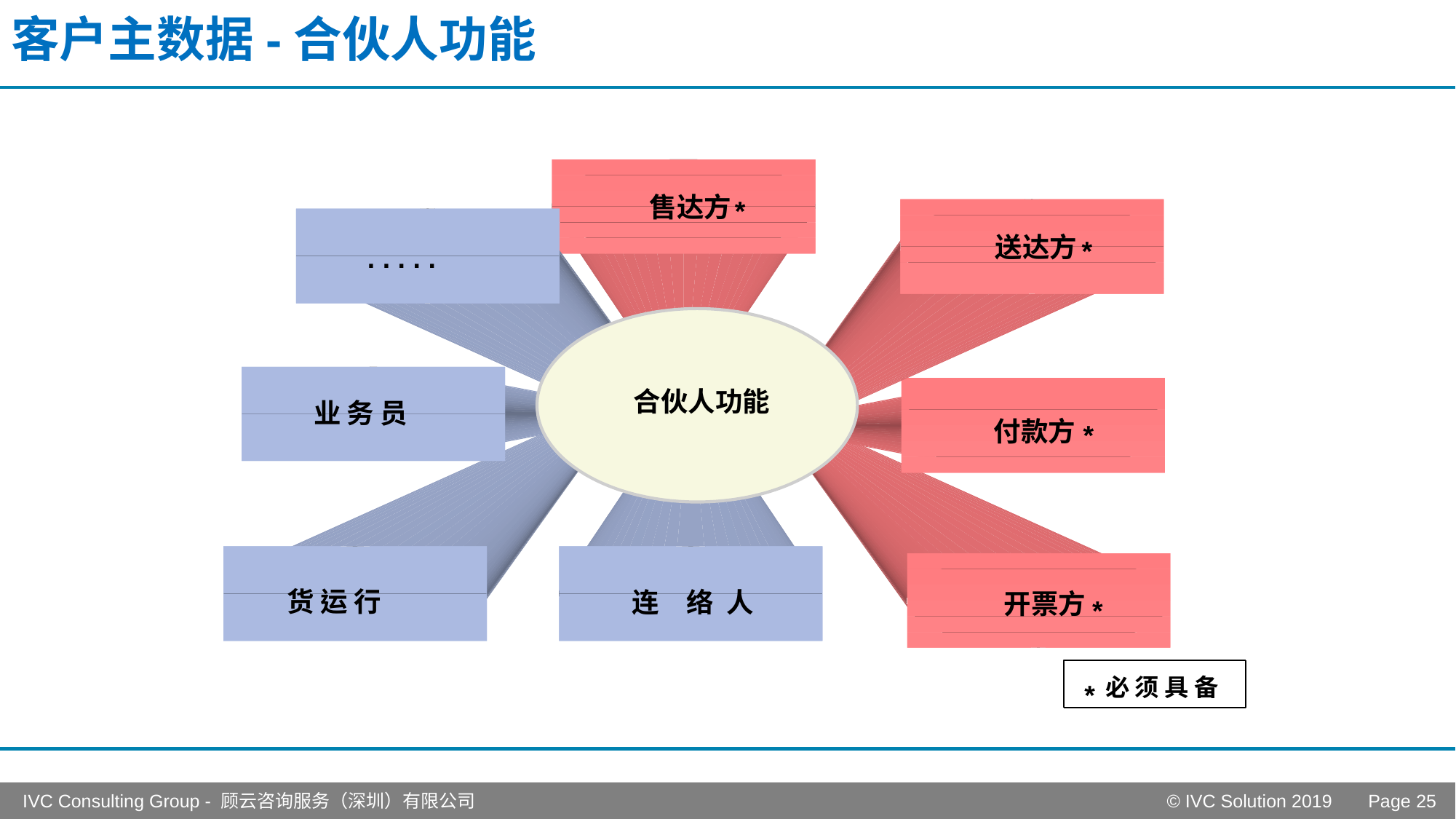

# 客户主数据-合伙人功能

售达方
*

送达方
*
. . . . .

合伙人功能
业 务 员

付款方

*

货 运 行
连　络  人

开票方
*

  必 须 具 备

*